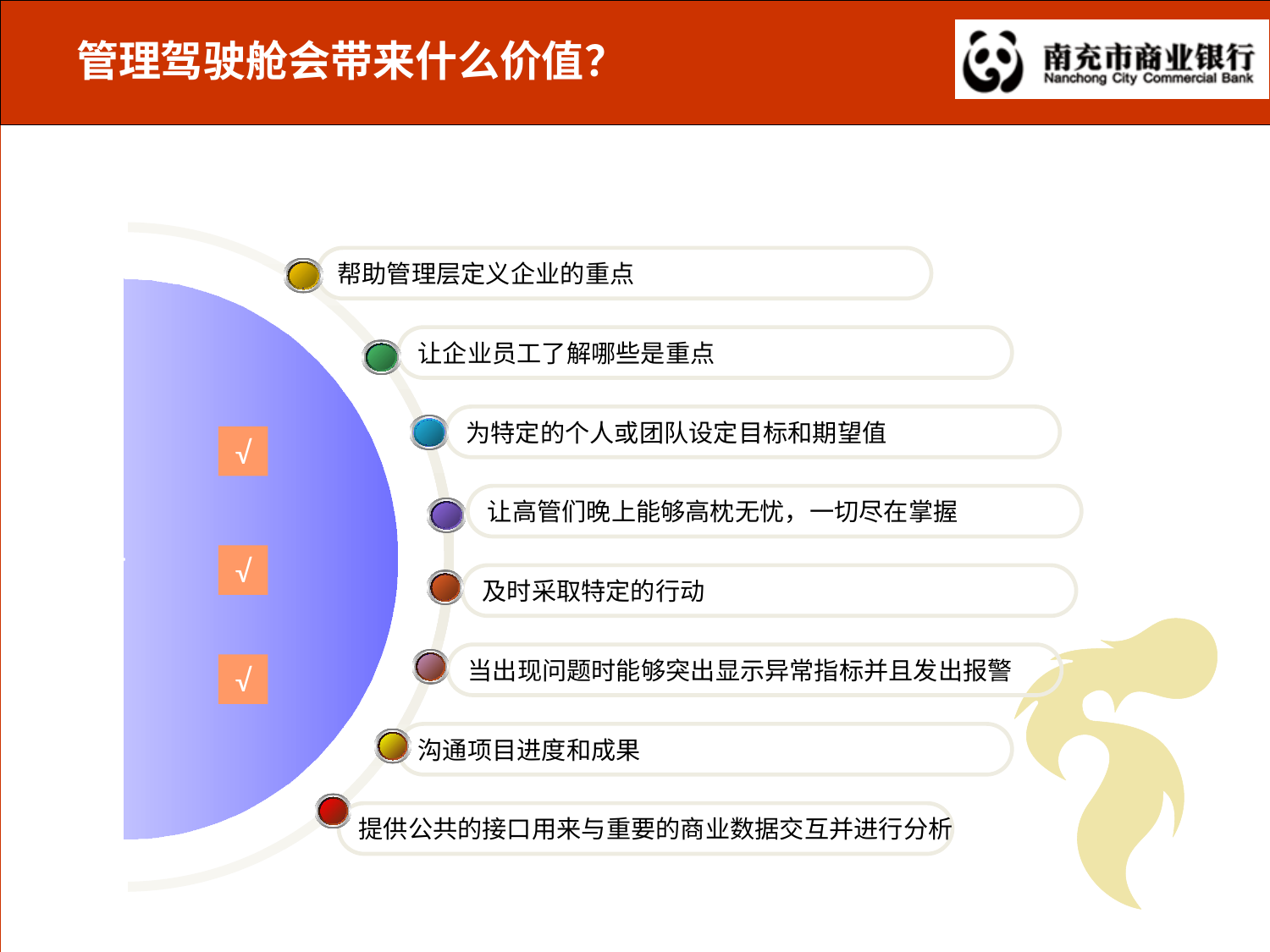

# 管理驾驶舱会带来什么价值？

帮助管理层定义企业的重点

让企业员工了解哪些是重点

为特定的个人或团队设定目标和期望值

√
让高管们晚上能够高枕无忧，一切尽在掌握

√
及时采取特定的行动

当出现问题时能够突出显示异常指标并且发出报警

√
沟通项目进度和成果

提供公共的接口用来与重要的商业数据交互并进行分析